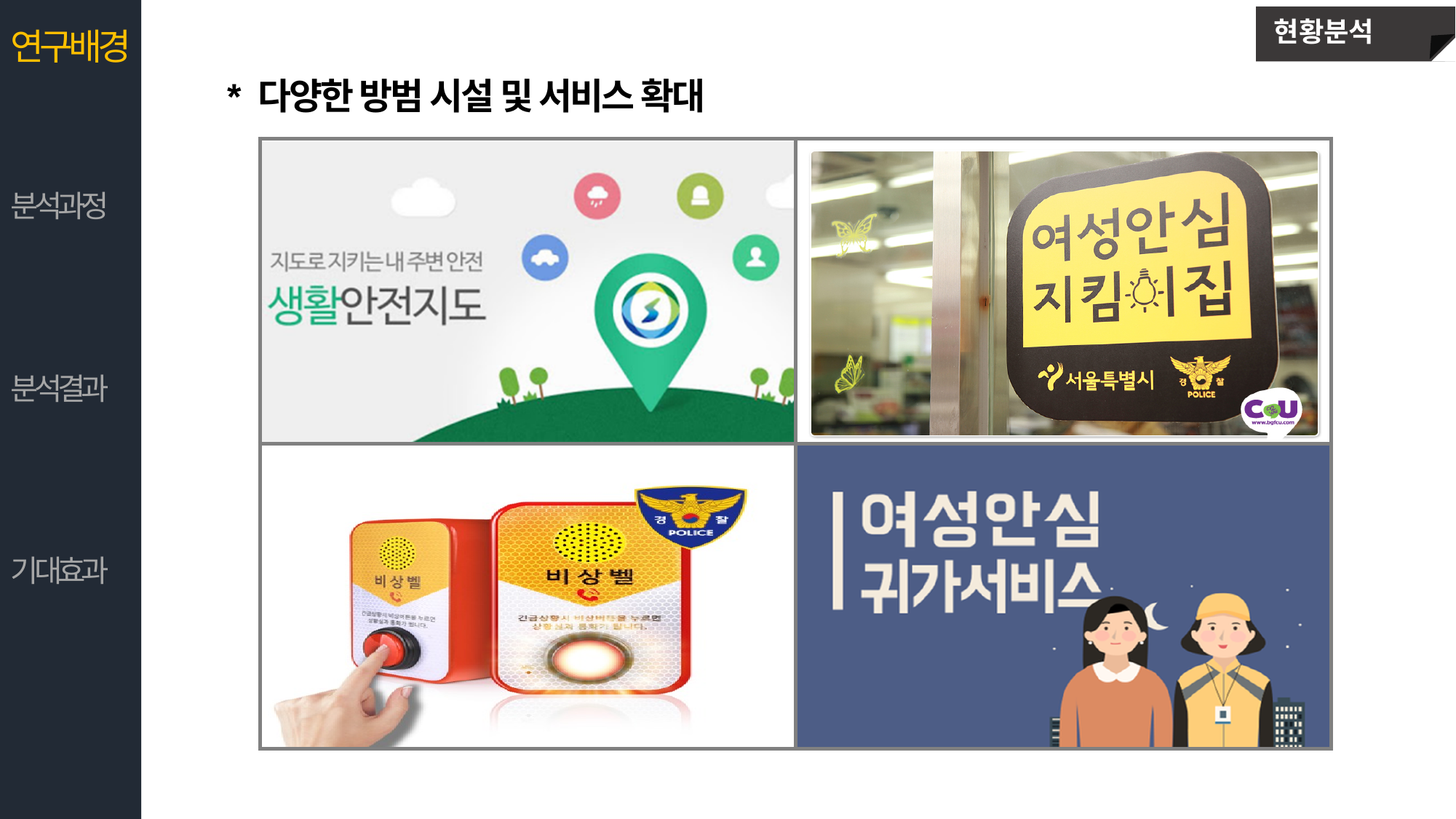

현황분석
연구배경

 * 다양한 방범 시설 및 서비스 확대

|  |  |
| --- | --- |
|  |  |
분석과정
분석결과
기대효과